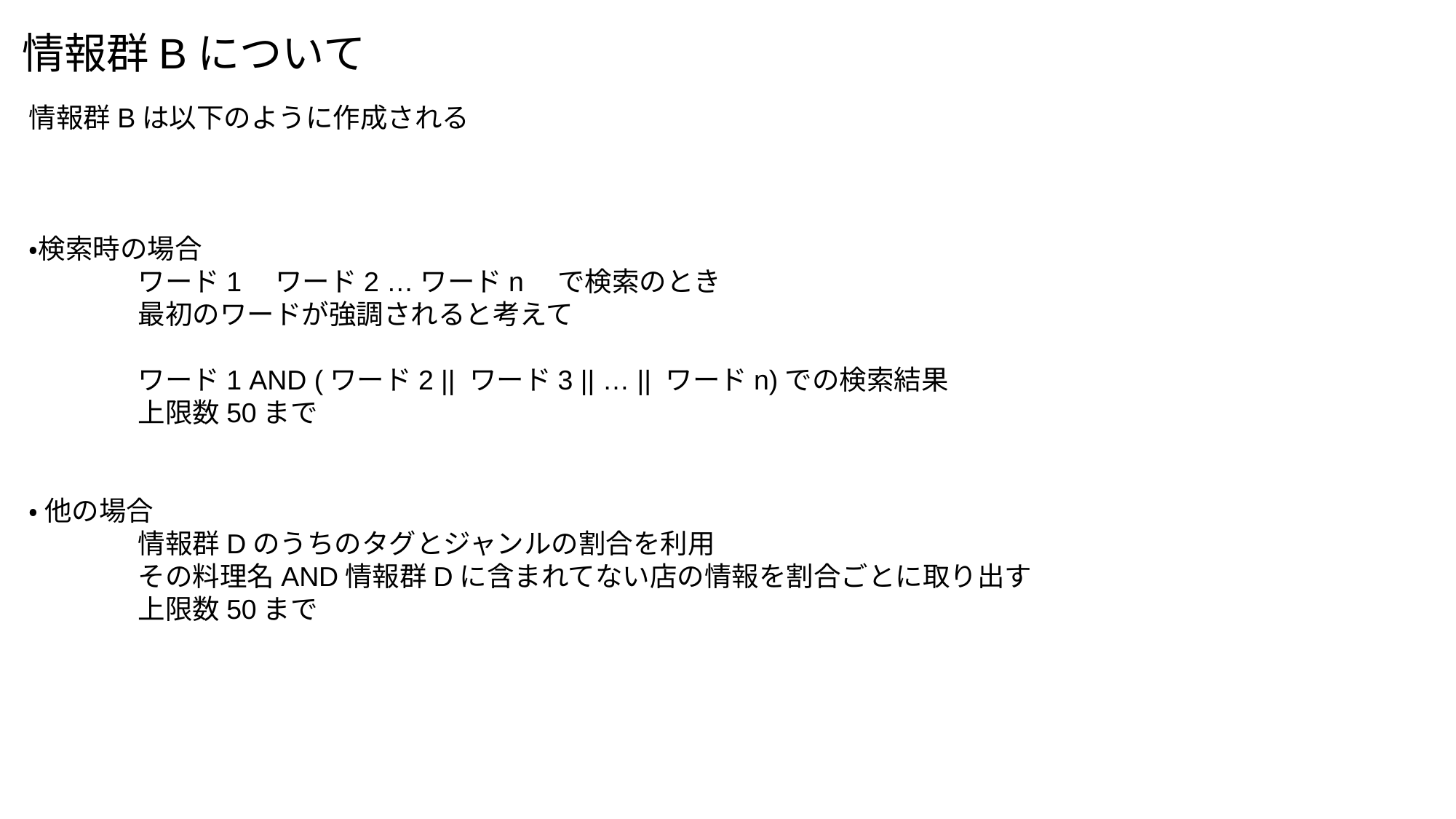

情報群Bについて
情報群Bは以下のように作成される

・検索時の場合
	ワード1　ワード2 …ワードn　で検索のとき
	最初のワードが強調されると考えて

　 	ワード1 AND (ワード2 || ワード3 || … || ワードn)での検索結果
　　　　上限数50まで

・ 他の場合
	情報群Dのうちのタグとジャンルの割合を利用
　　　　その料理名AND情報群Dに含まれてない店の情報を割合ごとに取り出す
	上限数50まで